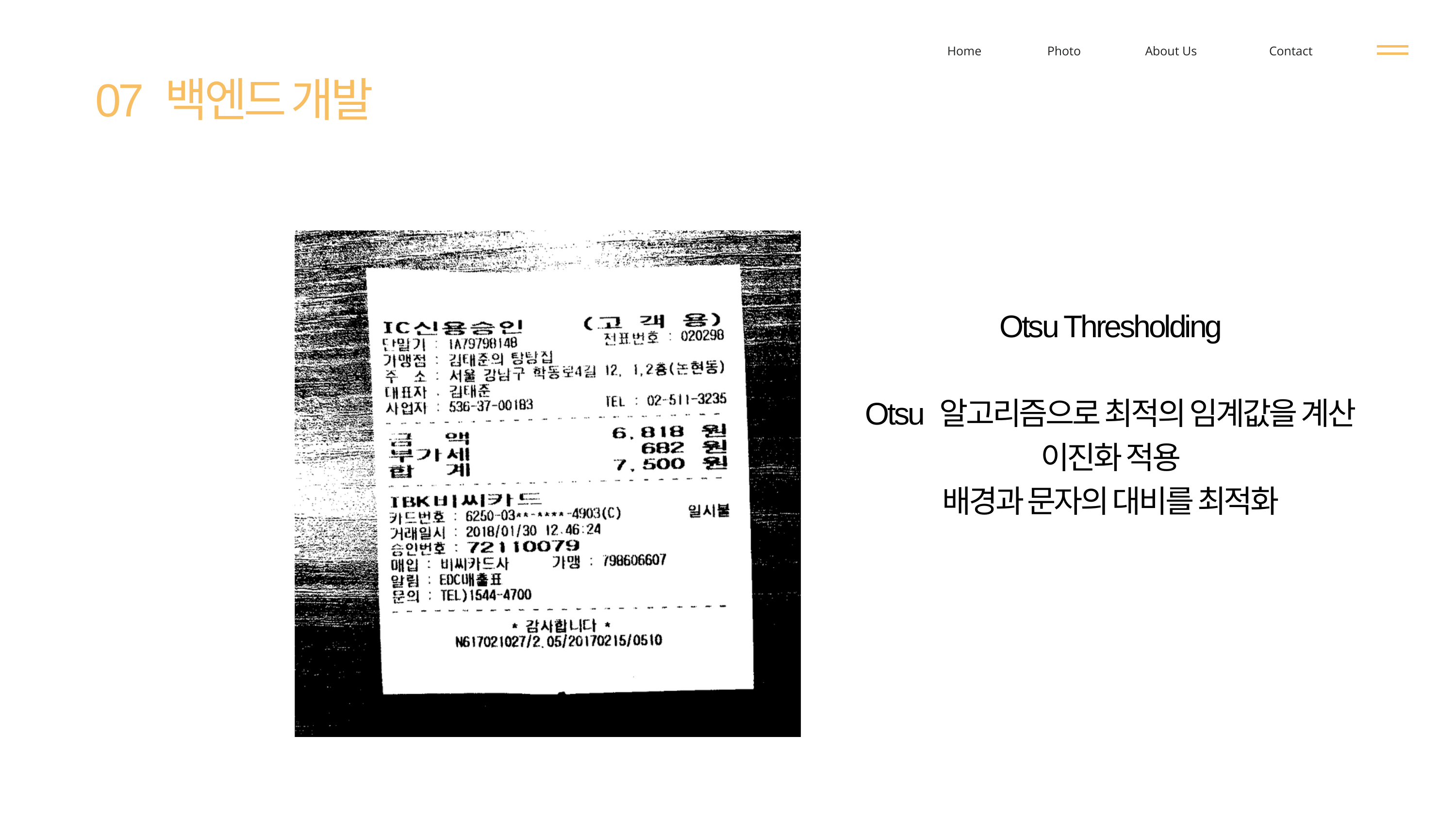

Home
Photo
About Us
Contact

07 백엔드 개발

Otsu Thresholding

Otsu 알고리즘으로 최적의 임계값을 계산
이진화 적용
배경과 문자의 대비를 최적화